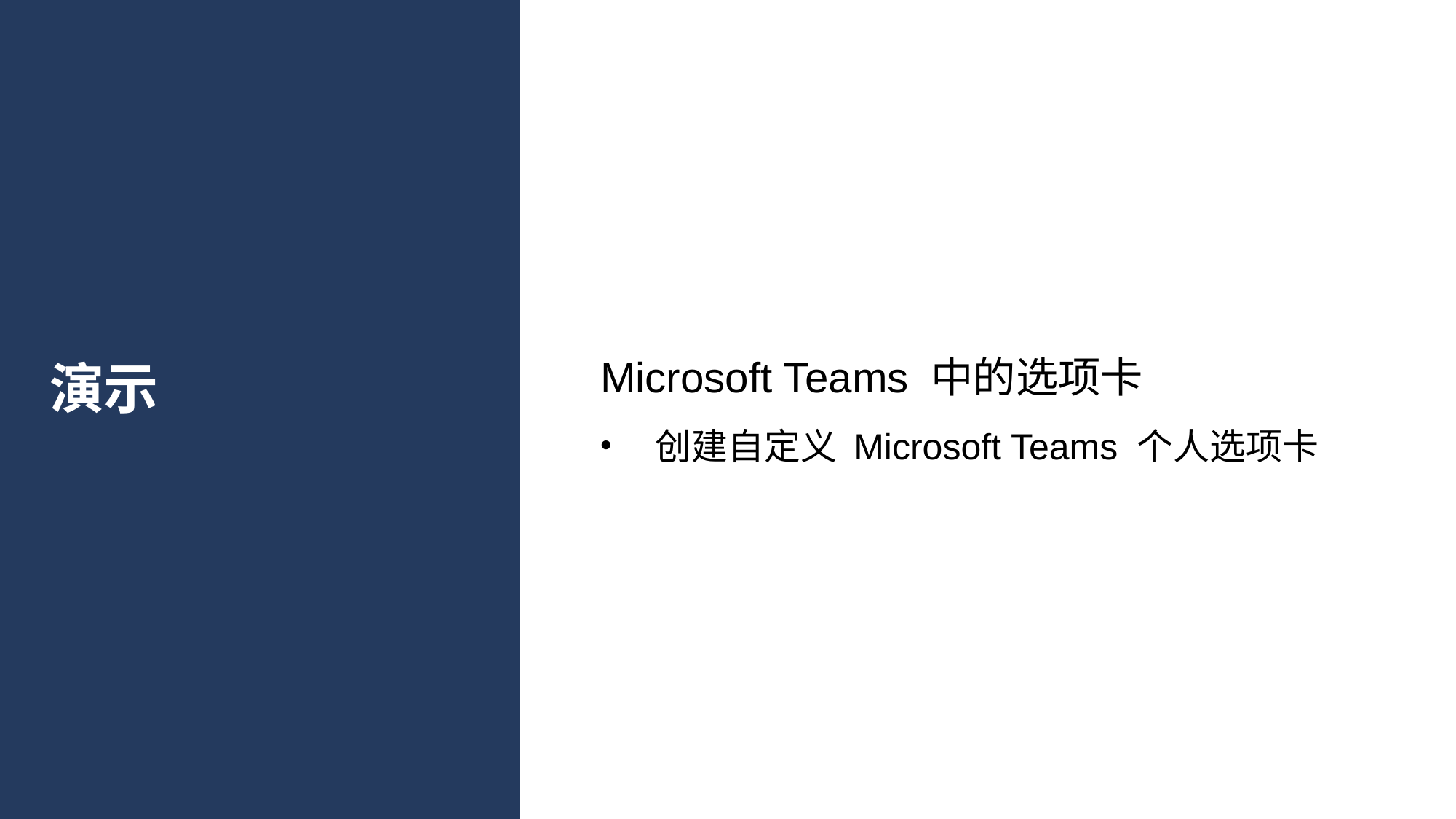

Microsoft Teams 中的选项卡
创建自定义 Microsoft Teams 个人选项卡
# 演示